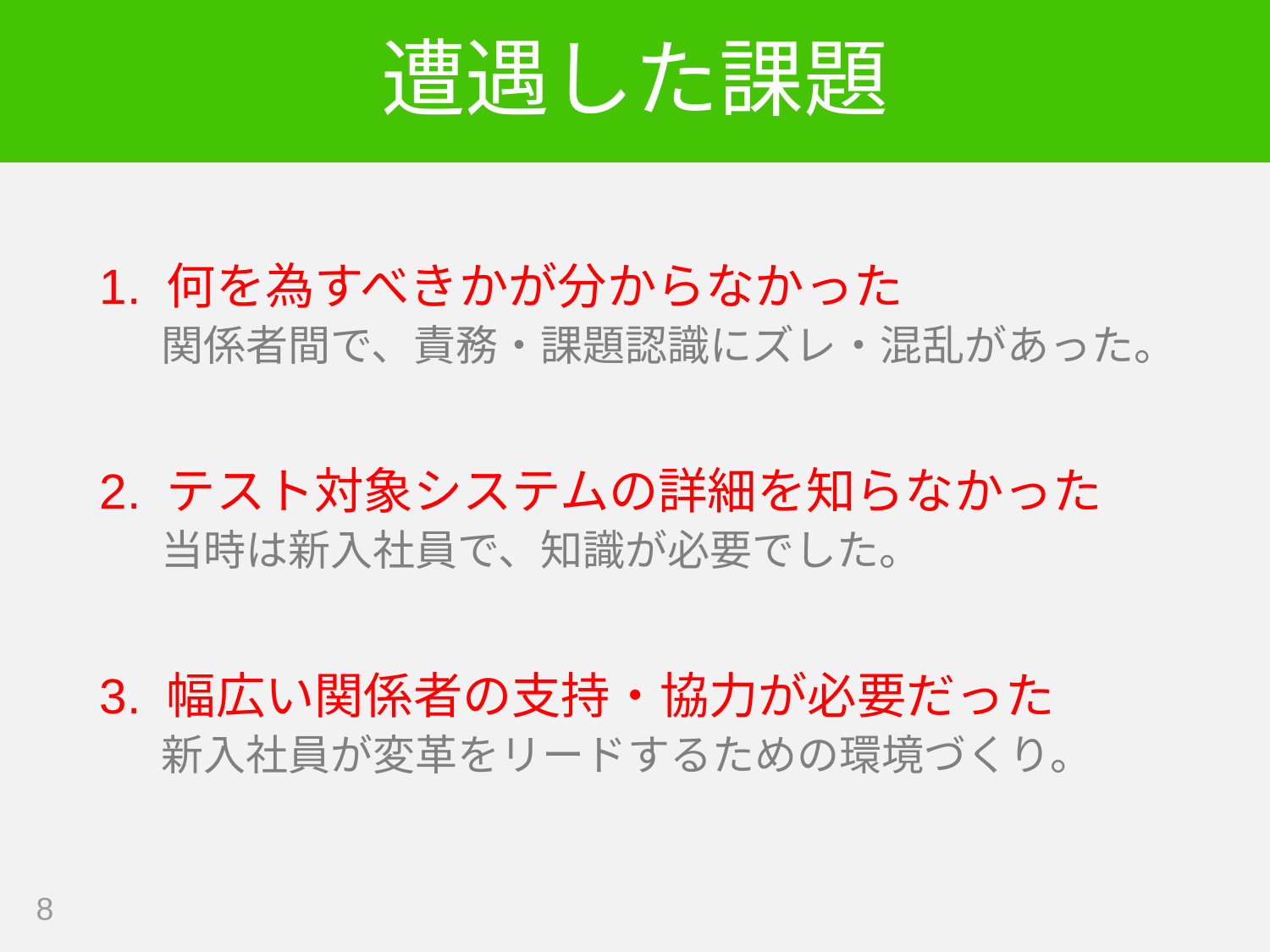

# 遭遇した課題
1. 何を為すべきかが分からなかった
関係者間で、責務・課題認識にズレ・混乱があった。
2. テスト対象システムの詳細を知らなかった
当時は新入社員で、知識が必要でした。
3. 幅広い関係者の支持・協力が必要だった
新入社員が変革をリードするための環境づくり。
8